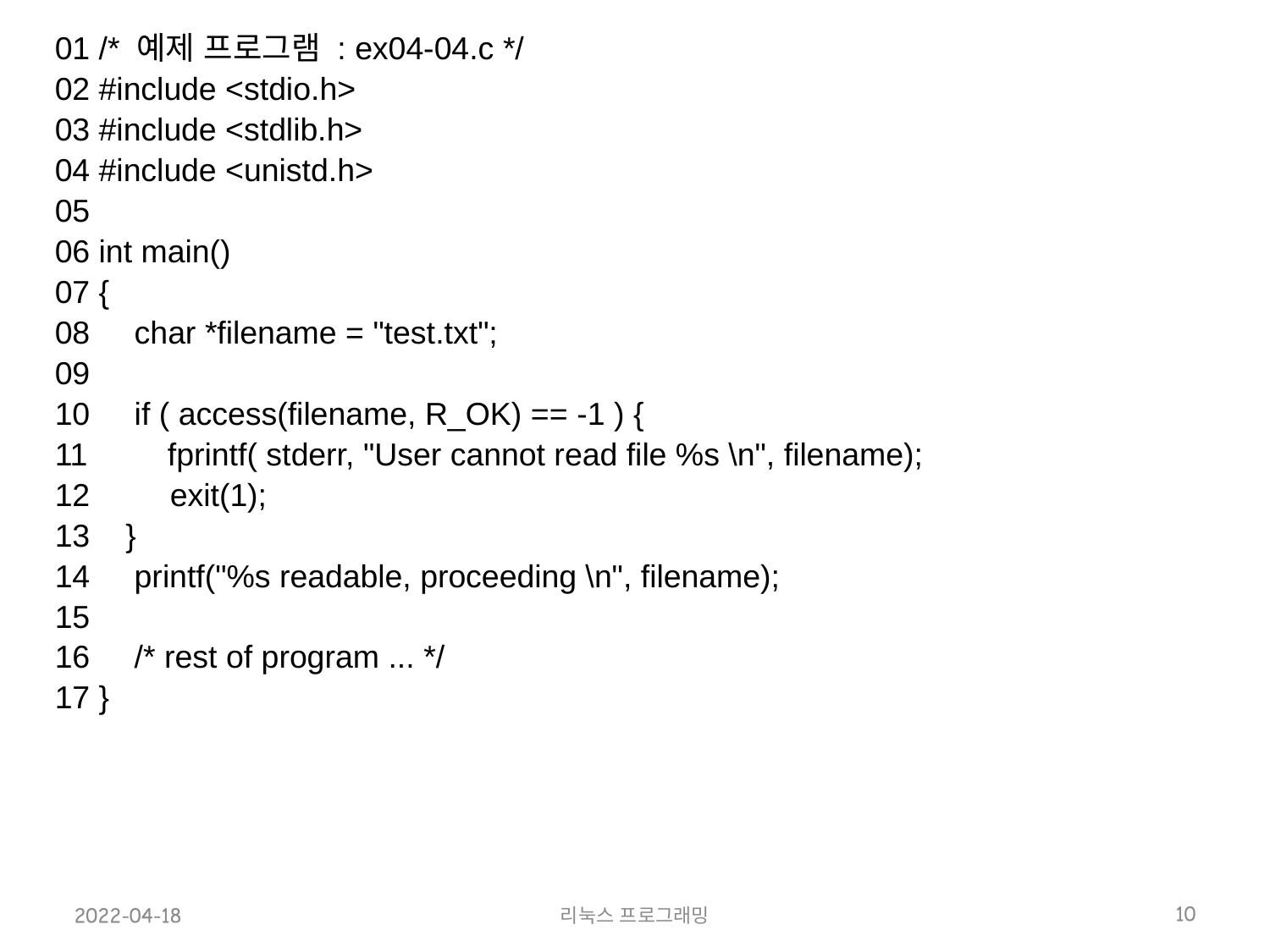

01 /* 예제 프로그램 : ex04-04.c */
02 #include <stdio.h>
03 #include <stdlib.h>
04 #include <unistd.h>
05
06 int main()
07 {
08     char *filename = "test.txt";
09
10     if ( access(filename, R_OK) == -1 ) {
11         fprintf( stderr, "User cannot read file %s \n", filename);
12         exit(1);
13    }
14     printf("%s readable, proceeding \n", filename);
15
16     /* rest of program ... */
17 }
2022-04-18
리눅스 프로그래밍
10